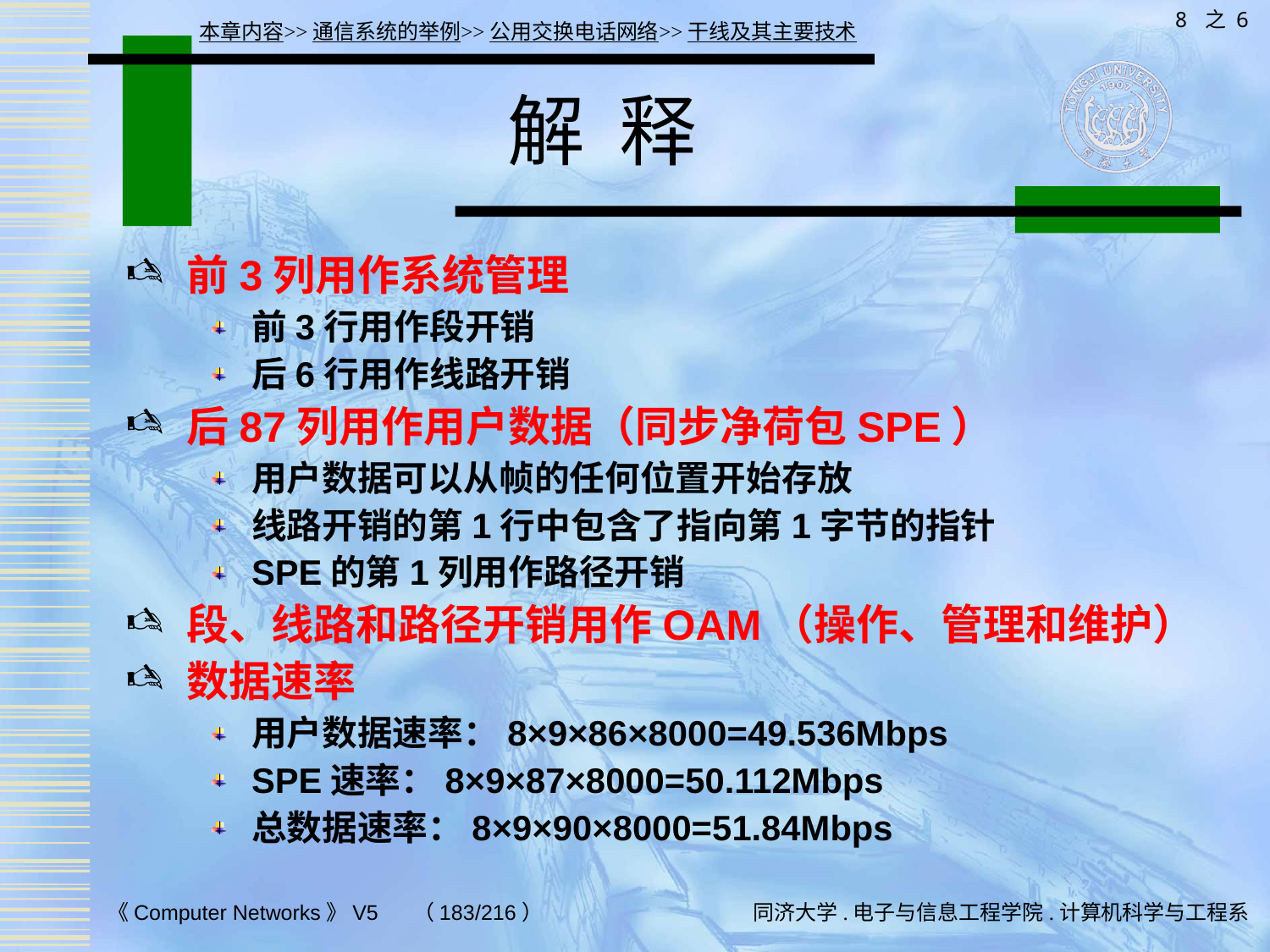

8 之 6
本章内容>>通信系统的举例>>公用交换电话网络>>干线及其主要技术
# 解  释
前3列用作系统管理
前3行用作段开销
后6行用作线路开销
后87列用作用户数据（同步净荷包SPE）
用户数据可以从帧的任何位置开始存放
线路开销的第1行中包含了指向第1字节的指针
SPE的第1列用作路径开销
段、线路和路径开销用作OAM（操作、管理和维护）
数据速率
用户数据速率：8×9×86×8000=49.536Mbps
SPE速率：8×9×87×8000=50.112Mbps
总数据速率：8×9×90×8000=51.84Mbps